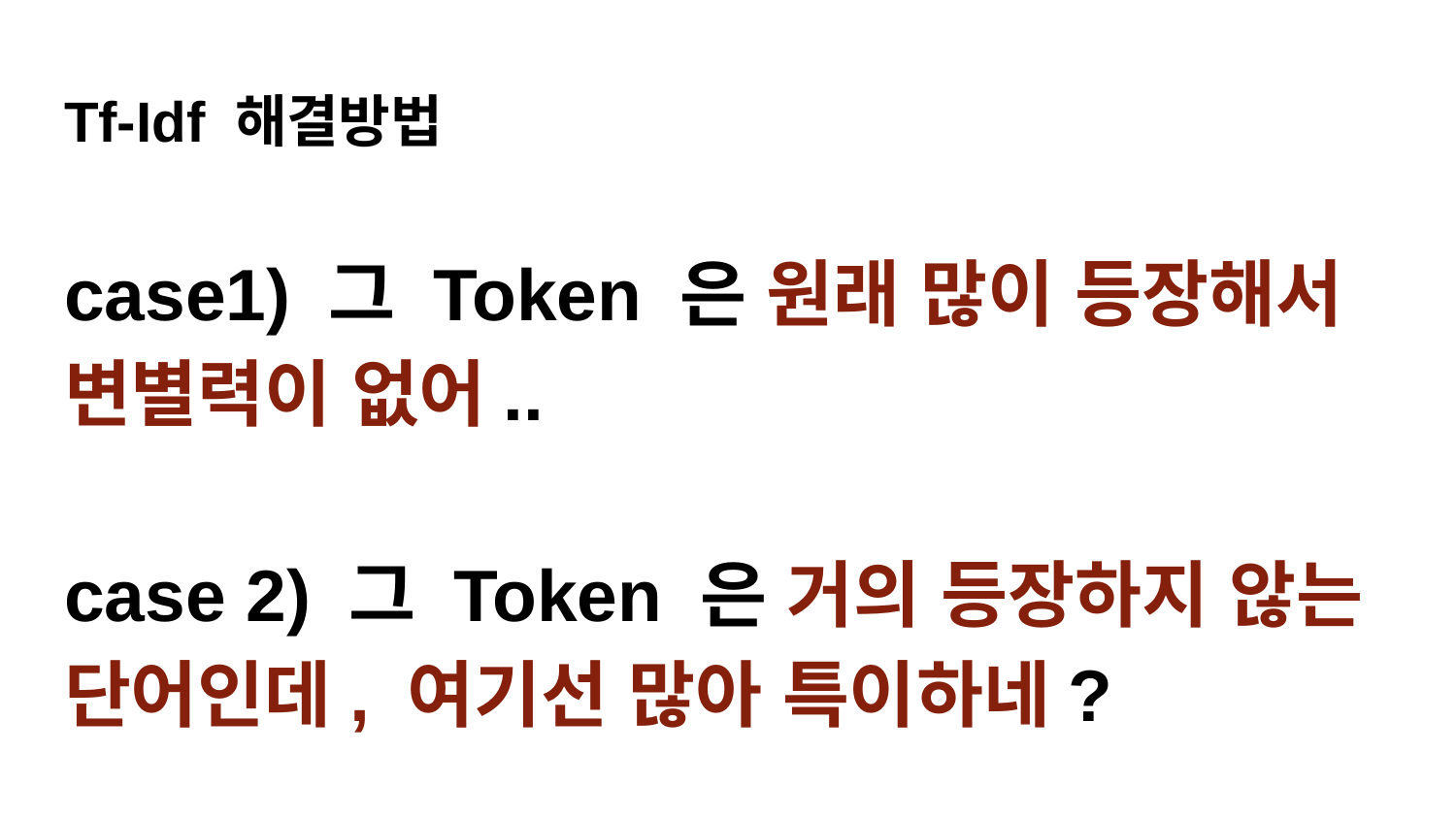

Tf-Idf 해결방법
case1) 그 Token 은 원래 많이 등장해서 변별력이 없어..

case 2) 그 Token 은 거의 등장하지 않는 단어인데, 여기선 많아 특이하네?